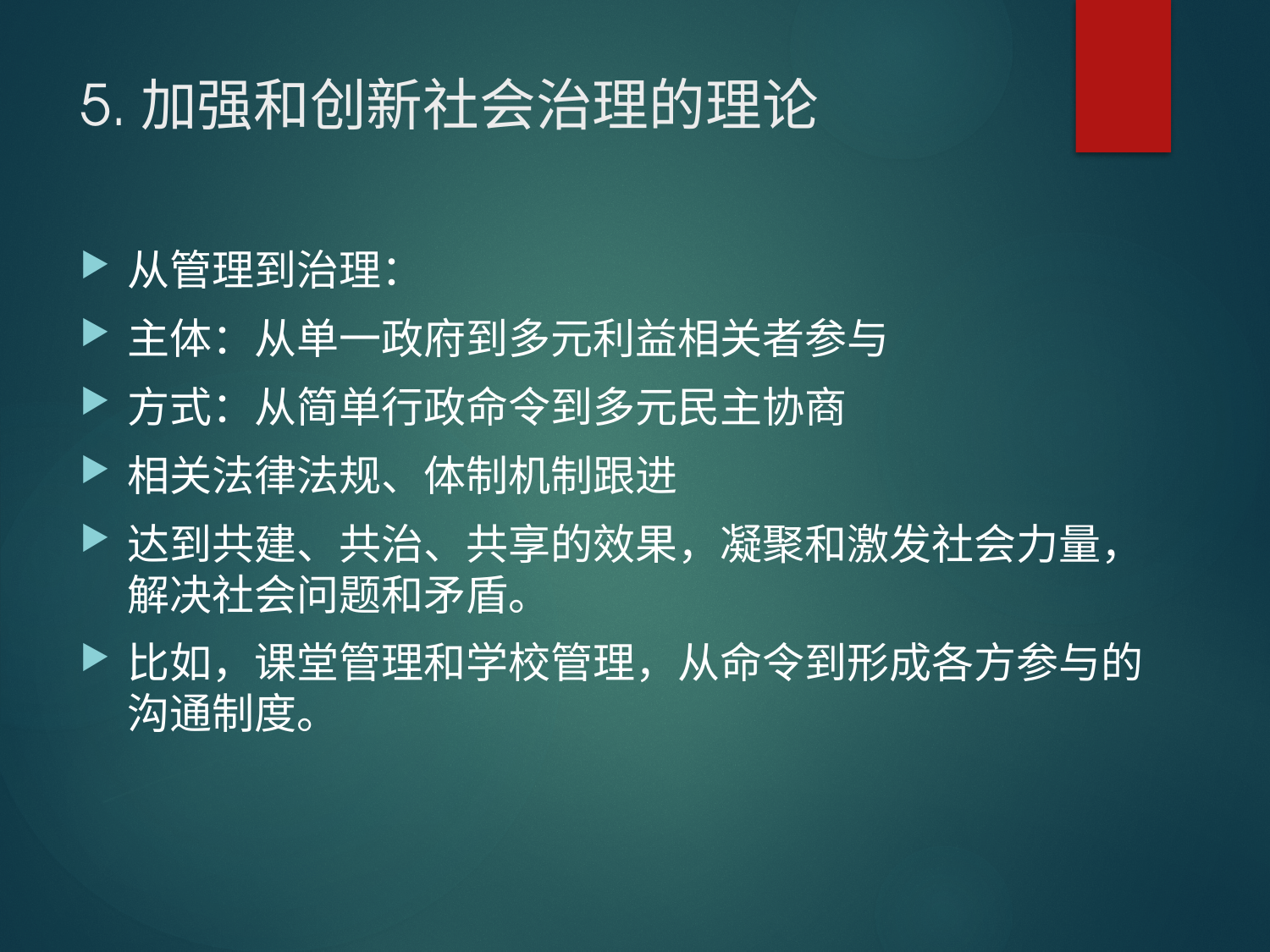

# 5.加强和创新社会治理的理论
从管理到治理：
主体：从单一政府到多元利益相关者参与
方式：从简单行政命令到多元民主协商
相关法律法规、体制机制跟进
达到共建、共治、共享的效果，凝聚和激发社会力量，解决社会问题和矛盾。
比如，课堂管理和学校管理，从命令到形成各方参与的沟通制度。